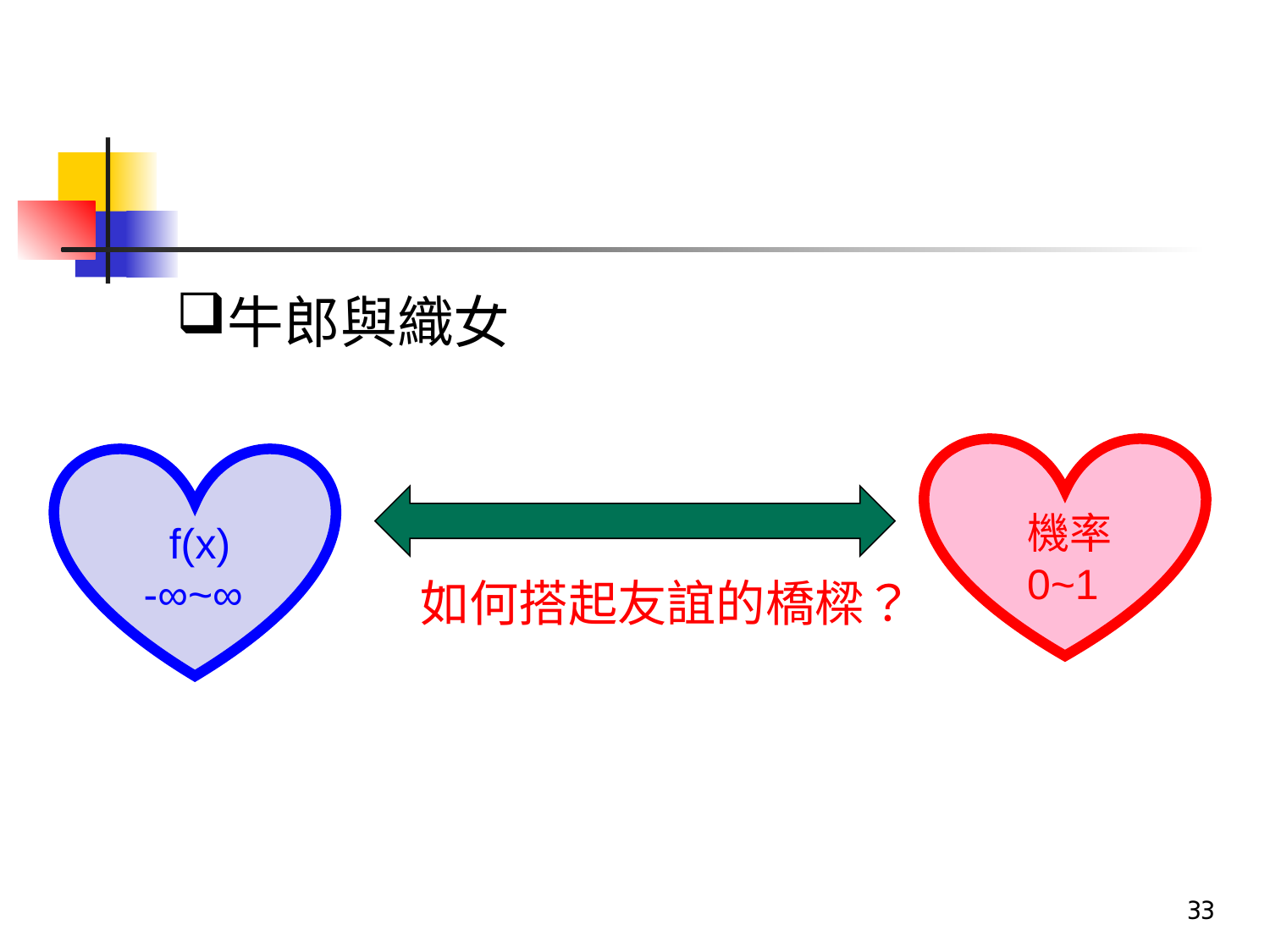

#
牛郎與織女

機率
0~1
f(x)
-∞~∞
如何搭起友誼的橋樑？
33